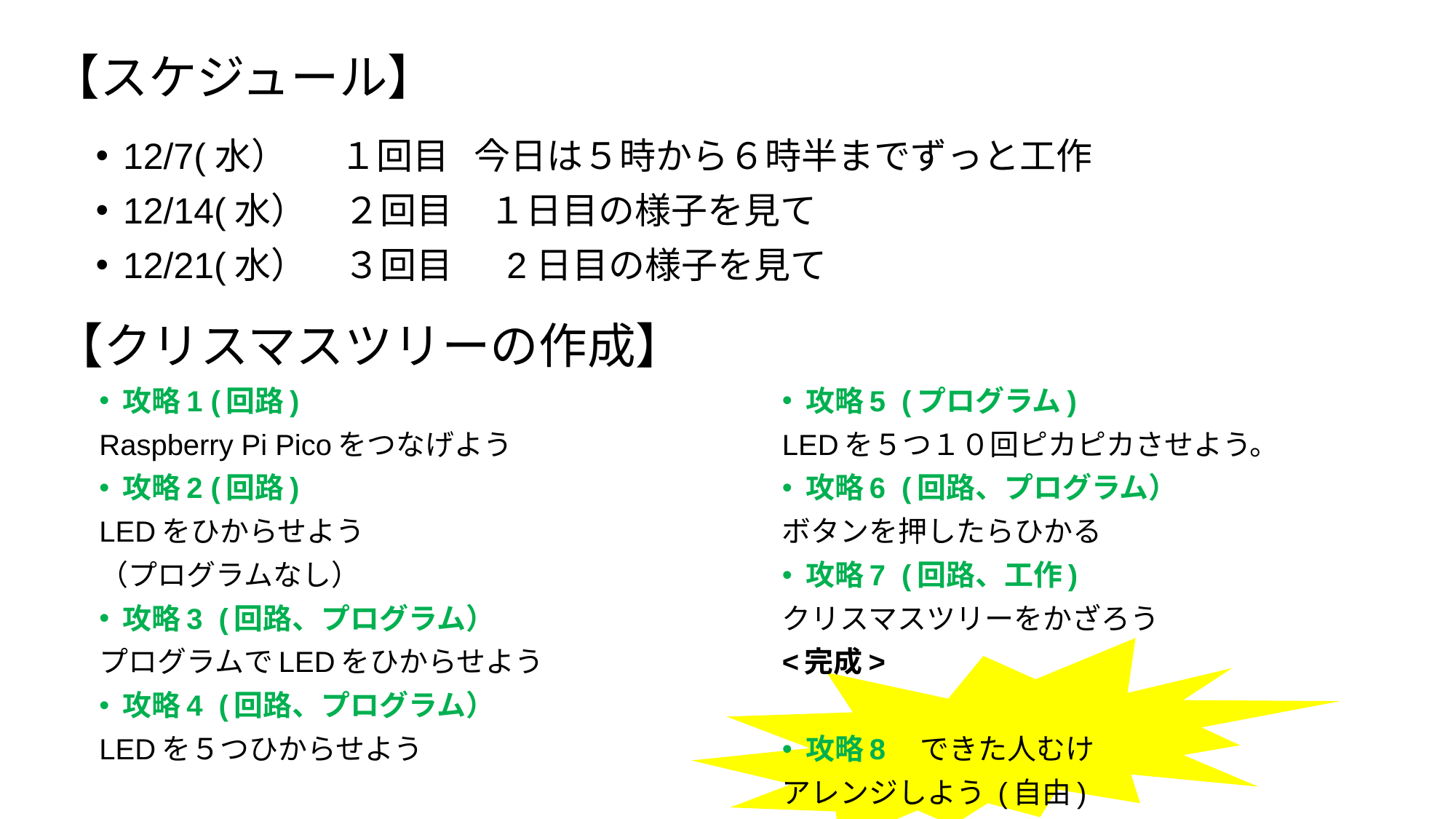

# 【スケジュール】
12/7(水）　  １回目   今日は５時から６時半までずっと工作
12/14(水）　２回目　１日目の様子を見て
12/21(水）　３回目　 2日目の様子を見て

【クリスマスツリーの作成】
攻略1 (回路)
Raspberry Pi Picoをつなげよう
攻略2 (回路)
LEDをひからせよう
（プログラムなし）
攻略3  (回路、プログラム）
プログラムでLEDをひからせよう
攻略4  (回路、プログラム）
LEDを５つひからせよう

攻略5  (プログラム)
LEDを５つ１０回ピカピカさせよう。
攻略6  (回路、プログラム）
ボタンを押したらひかる
攻略7  (回路、工作)
クリスマスツリーをかざろう
<完成>

攻略8　できた人むけ
アレンジしよう (自由)